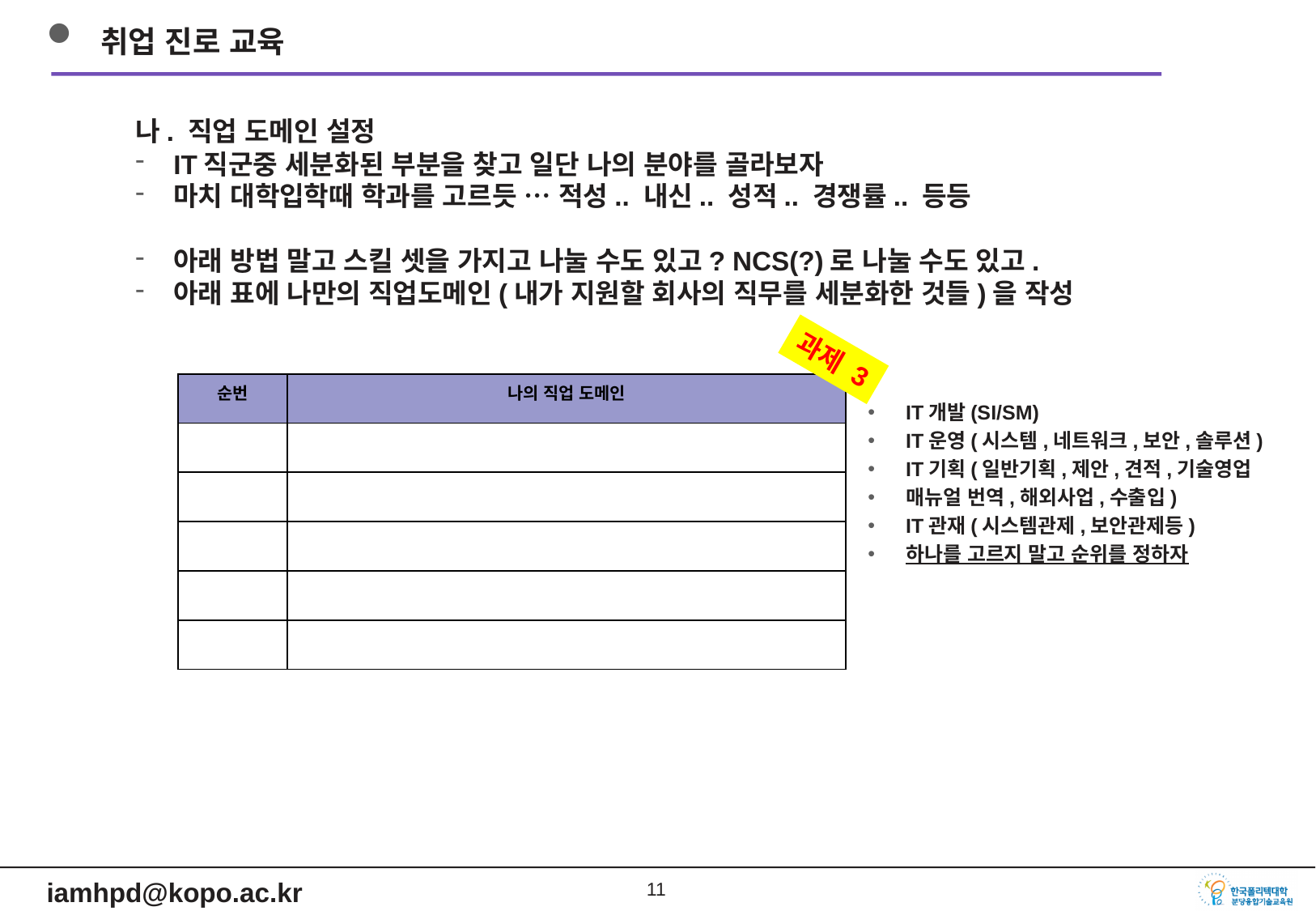

취업 진로 교육
나. 직업 도메인 설정
IT직군중 세분화된 부분을 찾고 일단 나의 분야를 골라보자
마치 대학입학때 학과를 고르듯 … 적성.. 내신.. 성적.. 경쟁률.. 등등

아래 방법 말고 스킬 셋을 가지고 나눌 수도 있고? NCS(?)로 나눌 수도 있고.
아래 표에 나만의 직업도메인(내가 지원할 회사의 직무를 세분화한 것들)을 작성

과제 3
| 순번 | 나의 직업 도메인 |
| --- | --- |
|  |  |
|  |  |
|  |  |
|  |  |
|  |  |
IT개발(SI/SM)
IT운영(시스템,네트워크,보안,솔루션)
IT기획(일반기획,제안,견적,기술영업
매뉴얼 번역,해외사업,수출입)
IT관재(시스템관제,보안관제등)
하나를 고르지 말고 순위를 정하자
11